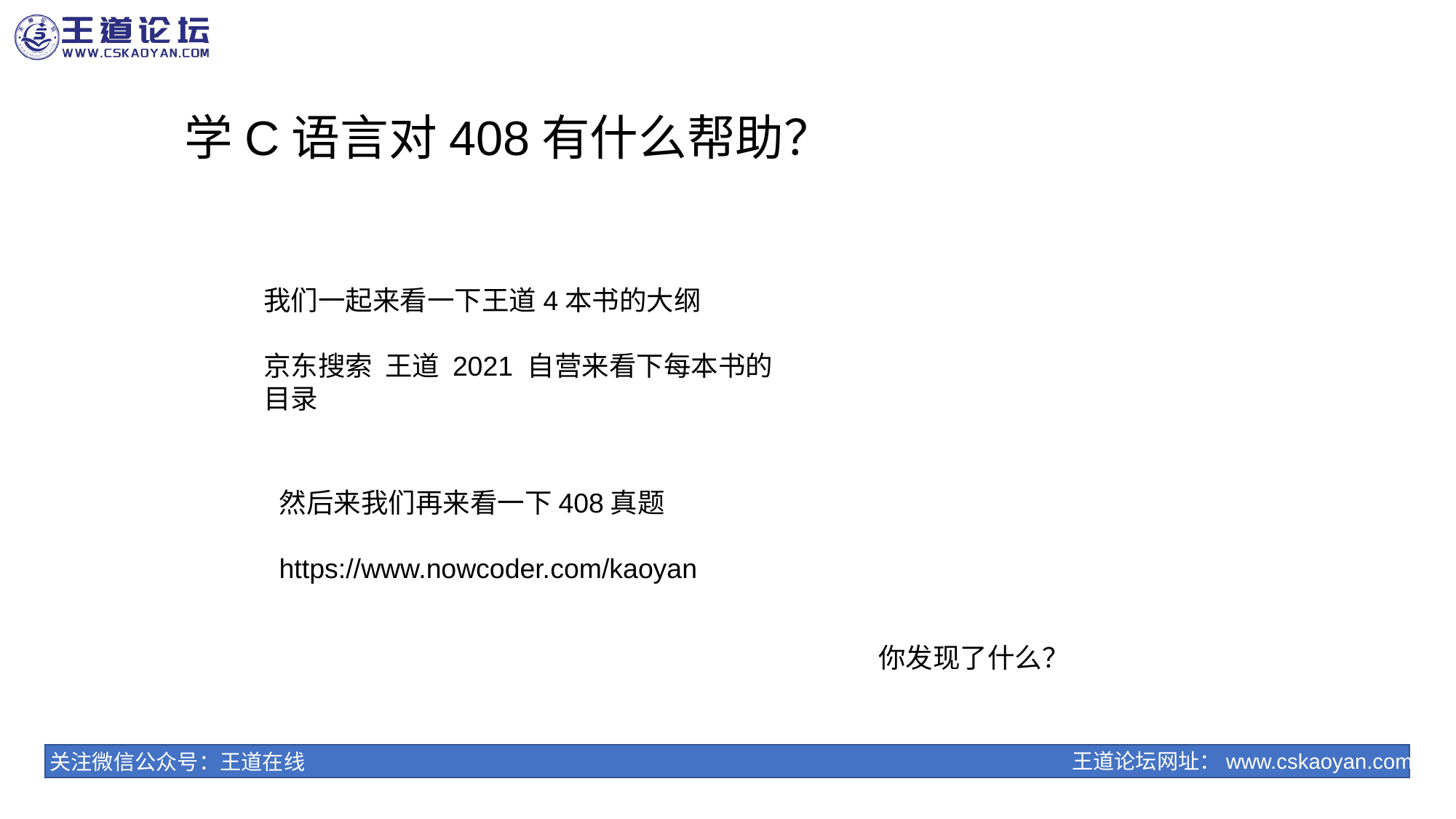

学C语言对408有什么帮助？
我们一起来看一下王道4本书的大纲

京东搜索  王道 2021 自营来看下每本书的目录
然后来我们再来看一下408真题

https://www.nowcoder.com/kaoyan

你发现了什么？
王道论坛网址：www.cskaoyan.com
关注微信公众号：王道在线